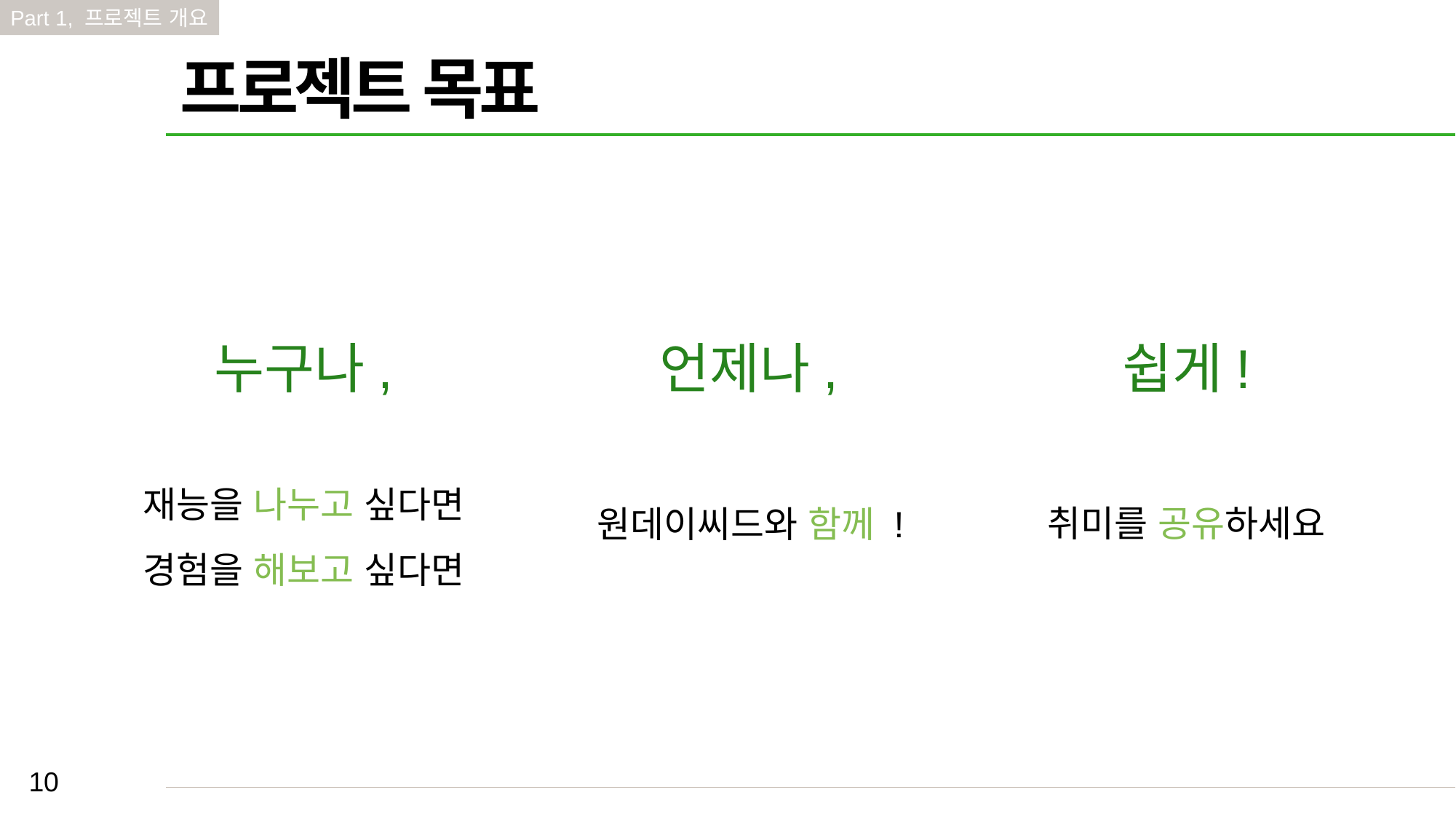

Part 1, 프로젝트 개요
프로젝트 목표
누구나,
언제나,
쉽게!
재능을 나누고 싶다면
경험을 해보고 싶다면
취미를 공유하세요
원데이씨드와 함께 !